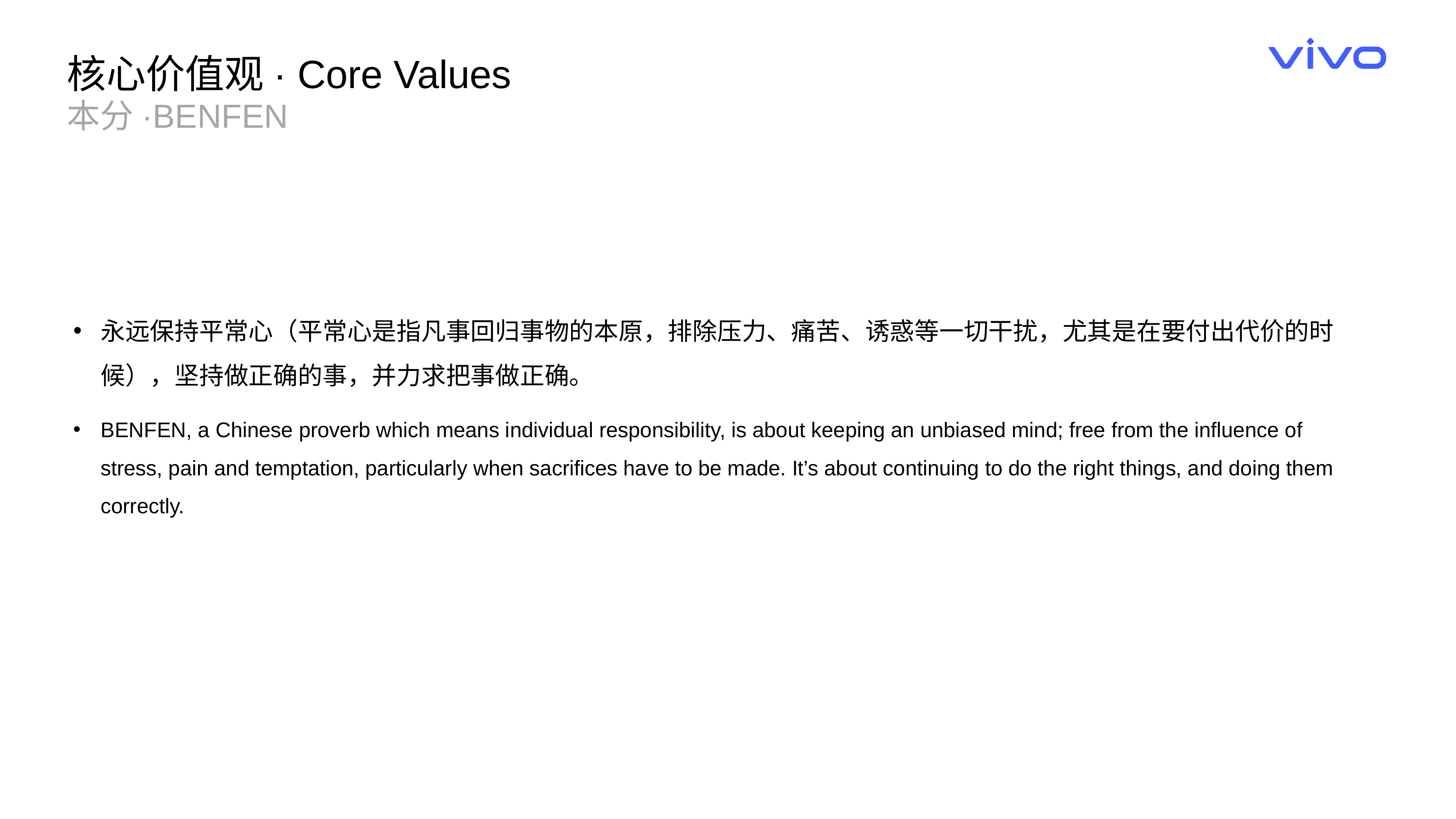

核心价值观· Core Values
本分·BENFEN
永远保持平常心（平常心是指凡事回归事物的本原，排除压力、痛苦、诱惑等一切干扰，尤其是在要付出代价的时候），坚持做正确的事，并力求把事做正确。
BENFEN, a Chinese proverb which means individual responsibility, is about keeping an unbiased mind; free from the influence of stress, pain and temptation, particularly when sacrifices have to be made. It’s about continuing to do the right things, and doing them correctly.